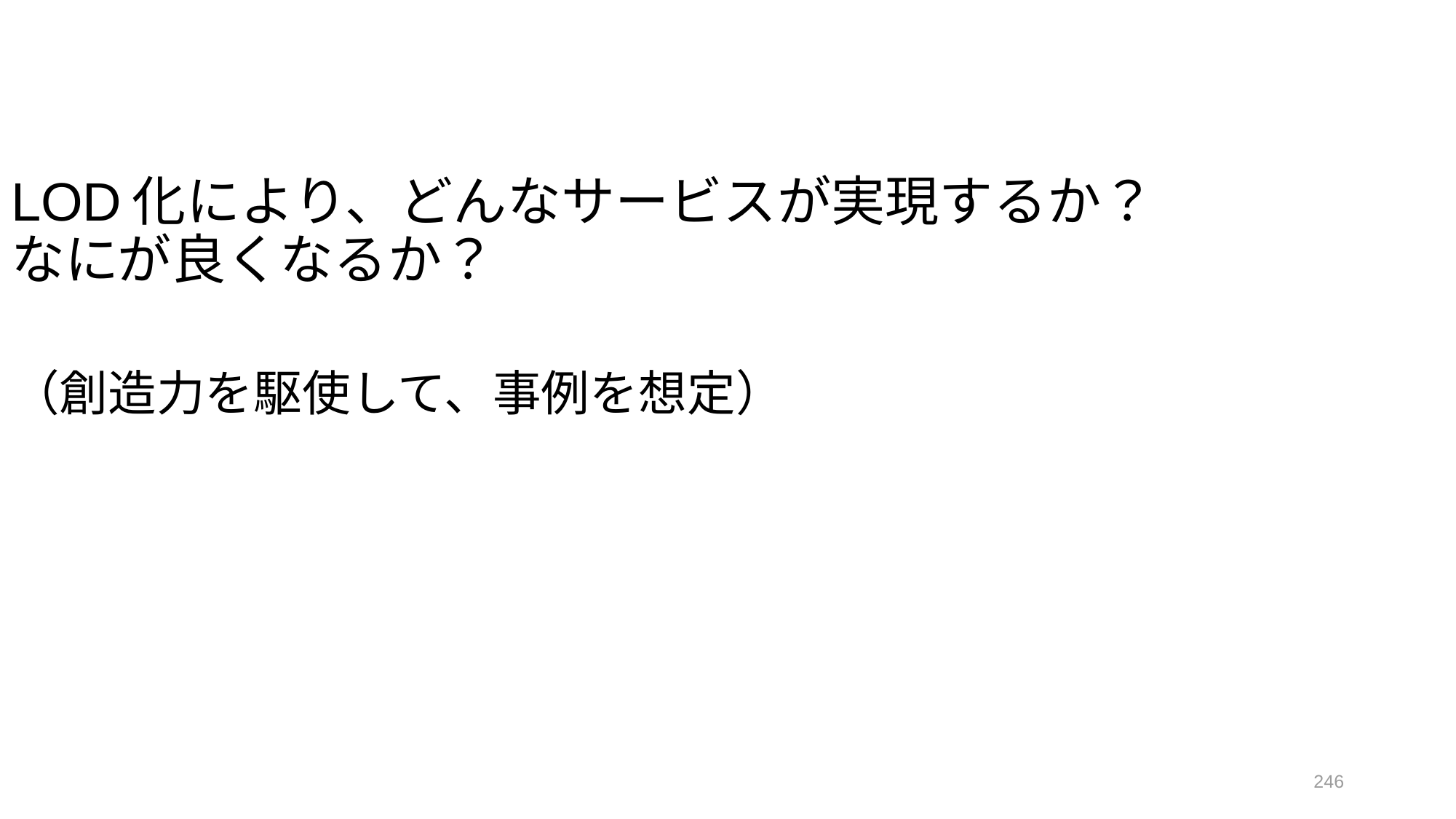

# LOD化により、どんなサービスが実現するか？ なにが良くなるか？
（創造力を駆使して、事例を想定）

246